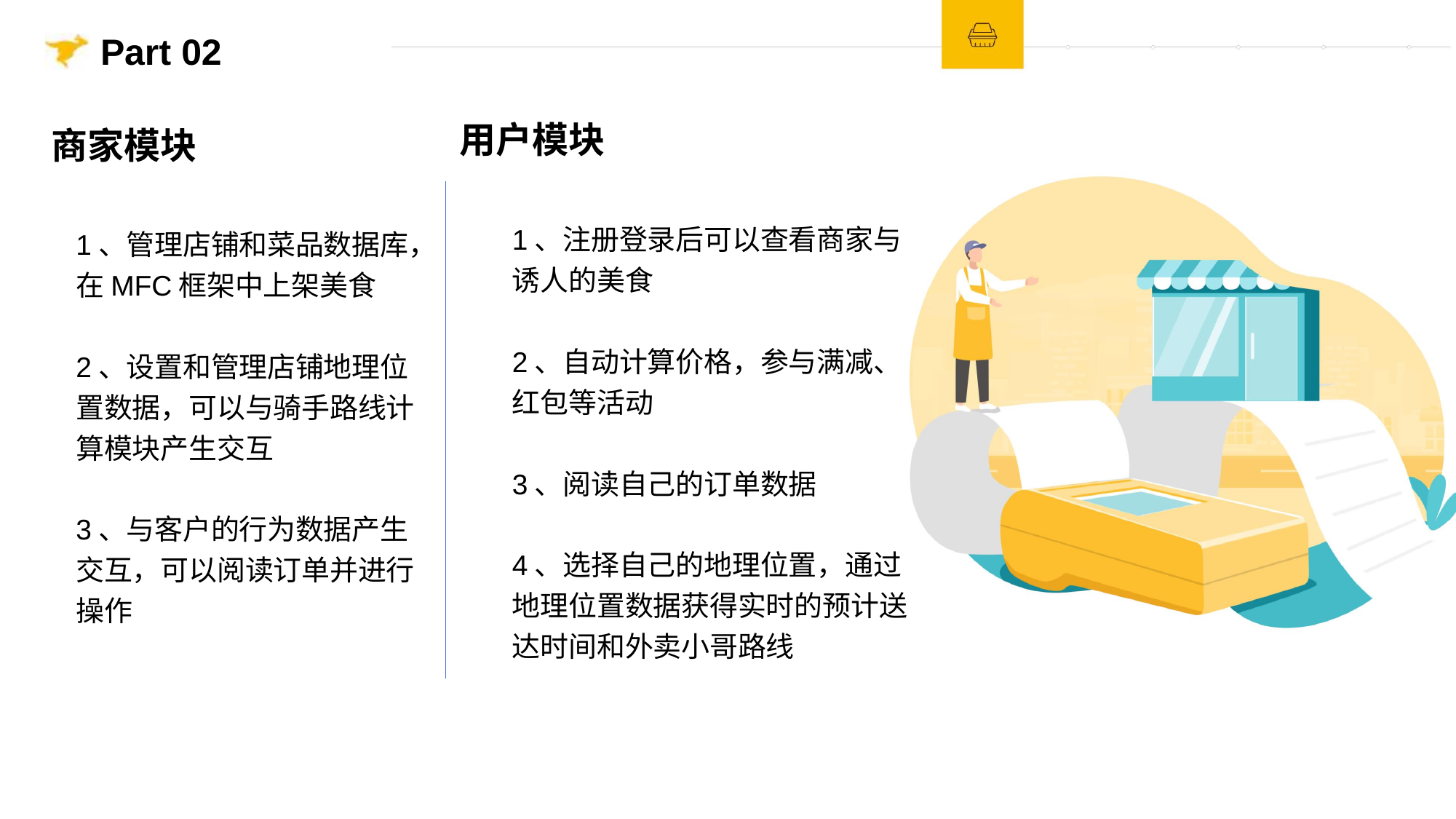

Part 02

用户模块
商家模块
1、注册登录后可以查看商家与诱人的美食

2、自动计算价格，参与满减、红包等活动

3、阅读自己的订单数据

4、选择自己的地理位置，通过地理位置数据获得实时的预计送达时间和外卖小哥路线
1、管理店铺和菜品数据库，在MFC框架中上架美食

2、设置和管理店铺地理位置数据，可以与骑手路线计算模块产生交互

3、与客户的行为数据产生交互，可以阅读订单并进行操作